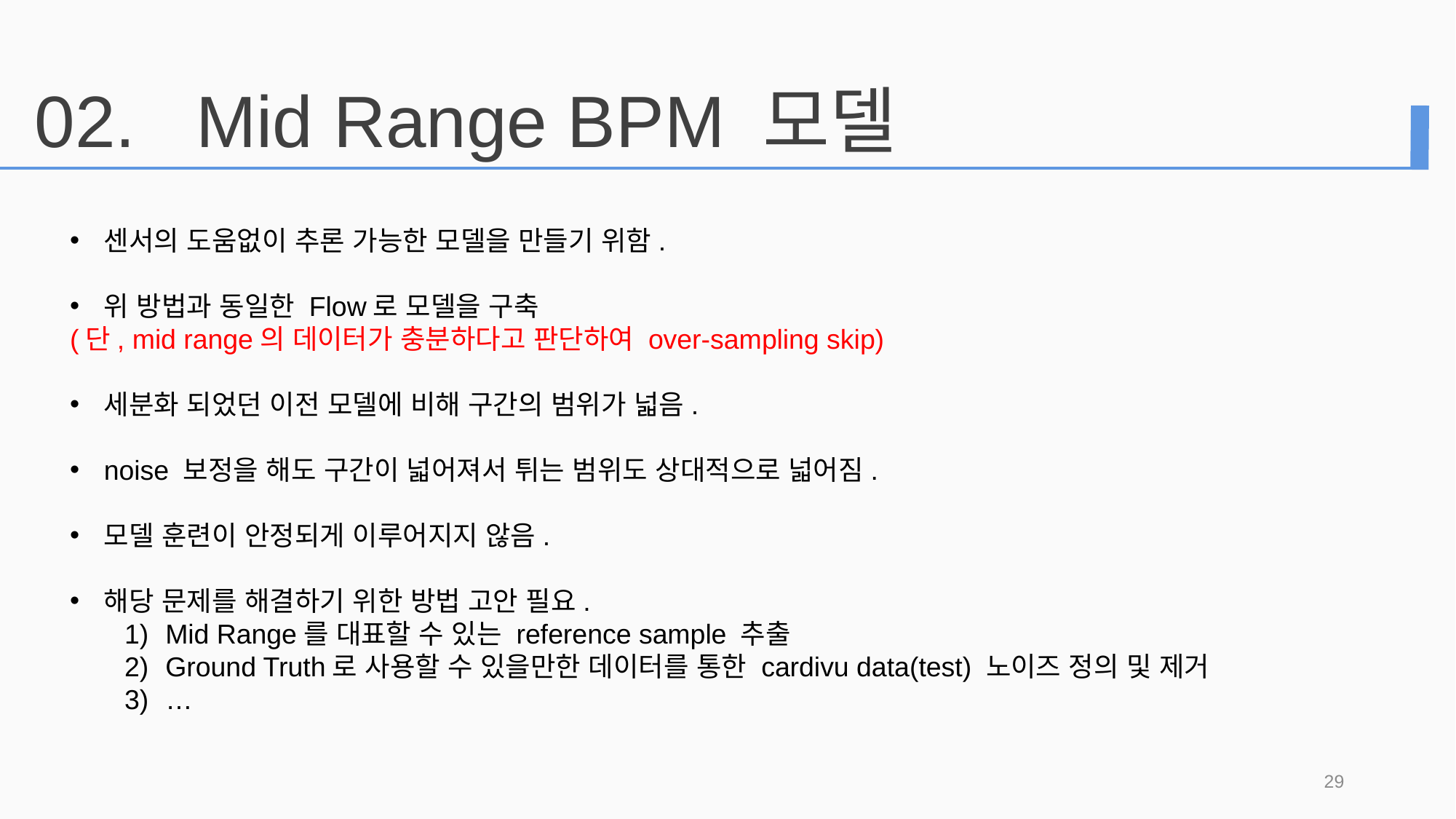

02.
Mid Range BPM 모델
센서의 도움없이 추론 가능한 모델을 만들기 위함.

위 방법과 동일한 Flow로 모델을 구축
(단, mid range의 데이터가 충분하다고 판단하여 over-sampling skip)

세분화 되었던 이전 모델에 비해 구간의 범위가 넓음.

noise 보정을 해도 구간이 넓어져서 튀는 범위도 상대적으로 넓어짐.

모델 훈련이 안정되게 이루어지지 않음.

해당 문제를 해결하기 위한 방법 고안 필요.
Mid Range를 대표할 수 있는 reference sample 추출
Ground Truth로 사용할 수 있을만한 데이터를 통한 cardivu data(test) 노이즈 정의 및 제거
…
29